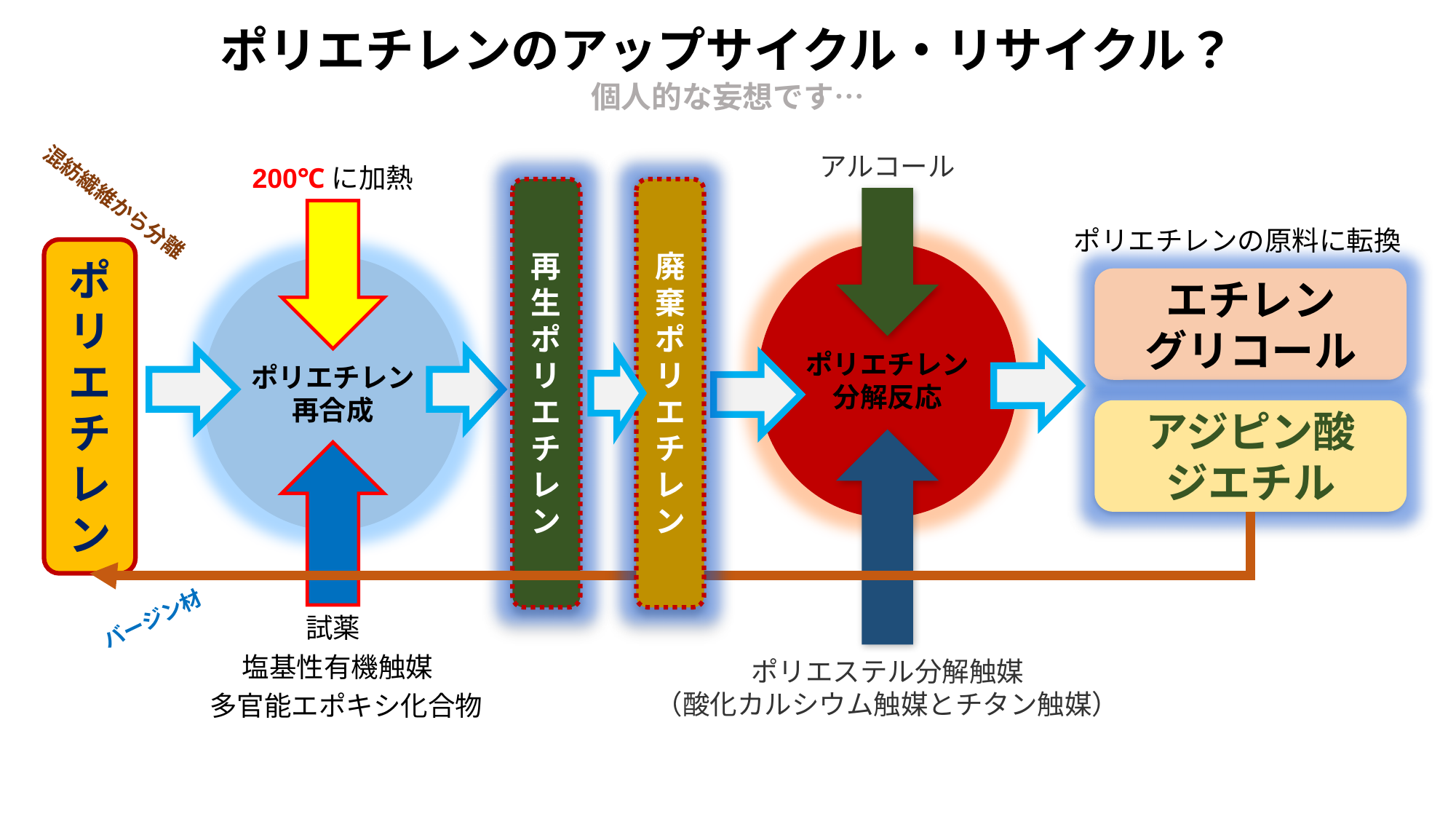

ポリエチレンのアップサイクル・リサイクル？
個人的な妄想です…
アルコール
200℃に加熱
再
生
ポ
リ
エ
チ
レ
ン
廃棄
ポ
リ
エ
チ
レ
ン

混紡繊維から分離

ポリエチレンの原料に転換
ポリエチレン

エチレン
グリコール
ポリエチレン
分解反応

ポリエチレン
再合成

アジピン酸
ジエチル

バージン材
試薬
塩基性有機触媒
ポリエステル分解触媒
（酸化カルシウム触媒とチタン触媒）
多官能エポキシ化合物